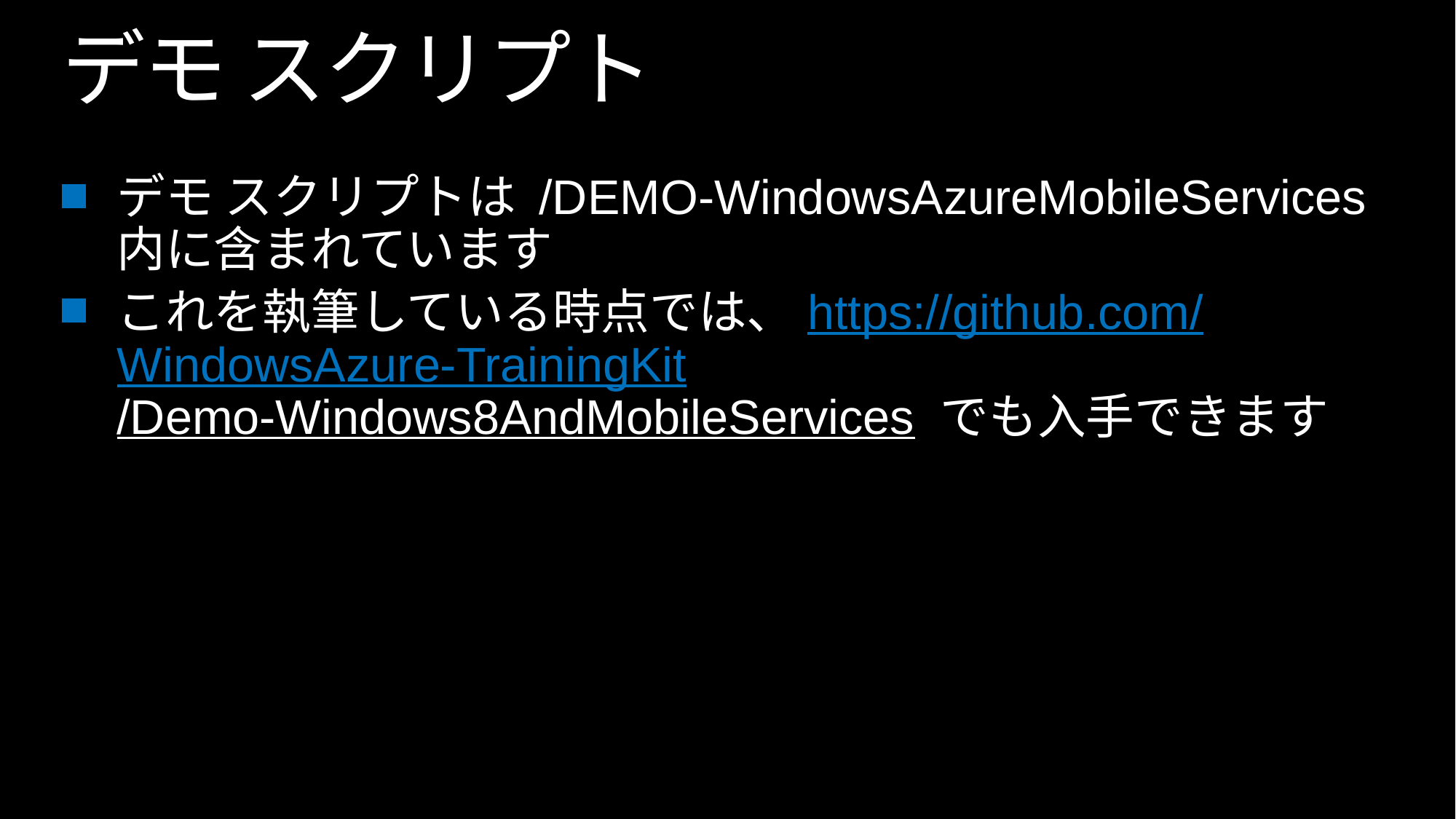

# デモ スクリプト
デモ スクリプトは /DEMO-WindowsAzureMobileServices 内に含まれています
これを執筆している時点では、https://github.com/WindowsAzure-TrainingKit/Demo-Windows8AndMobileServices でも入手できます